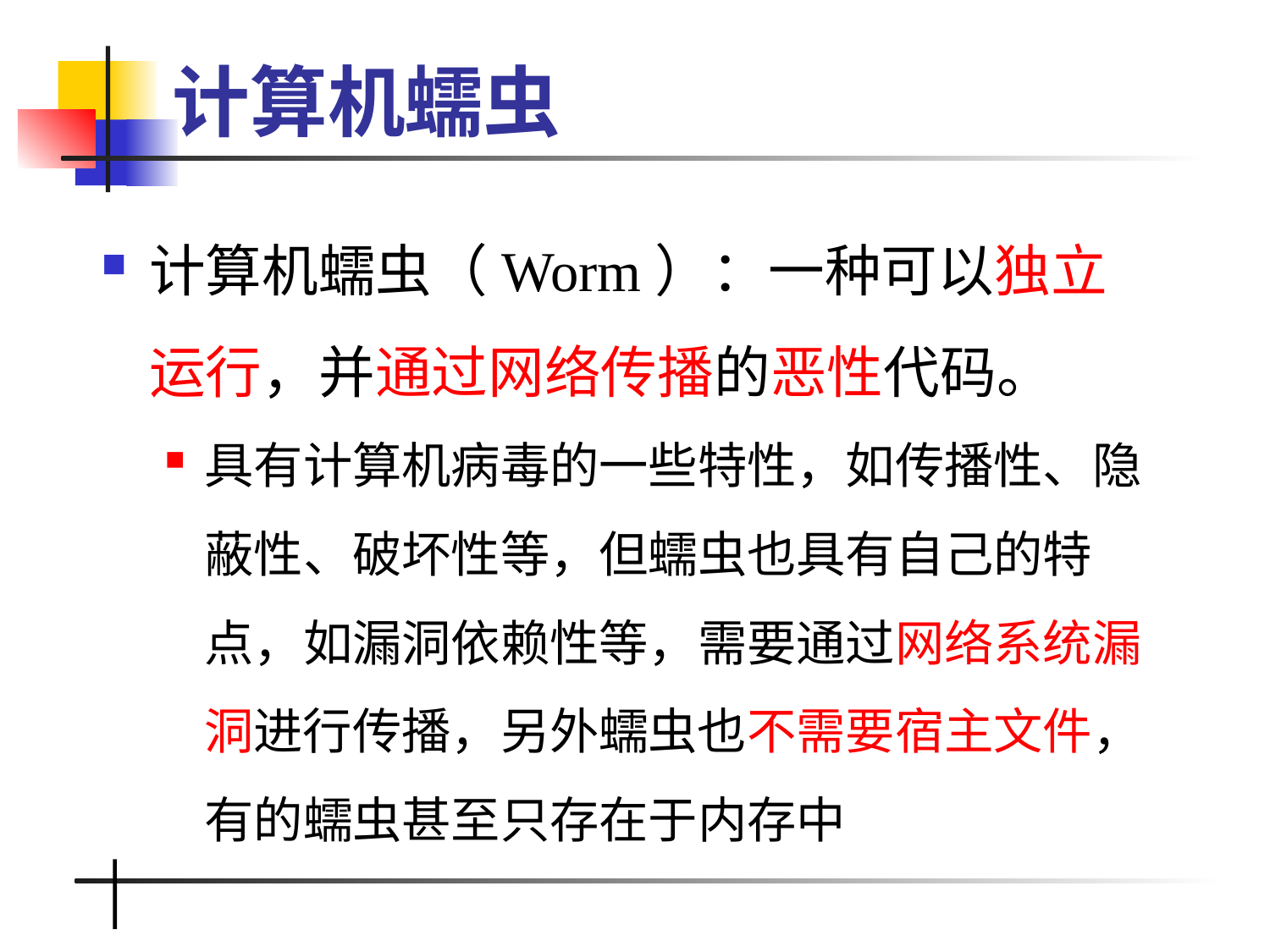

# 计算机蠕虫
计算机蠕虫（Worm）：一种可以独立运行，并通过网络传播的恶性代码。
具有计算机病毒的一些特性，如传播性、隐蔽性、破坏性等，但蠕虫也具有自己的特点，如漏洞依赖性等，需要通过网络系统漏洞进行传播，另外蠕虫也不需要宿主文件，有的蠕虫甚至只存在于内存中